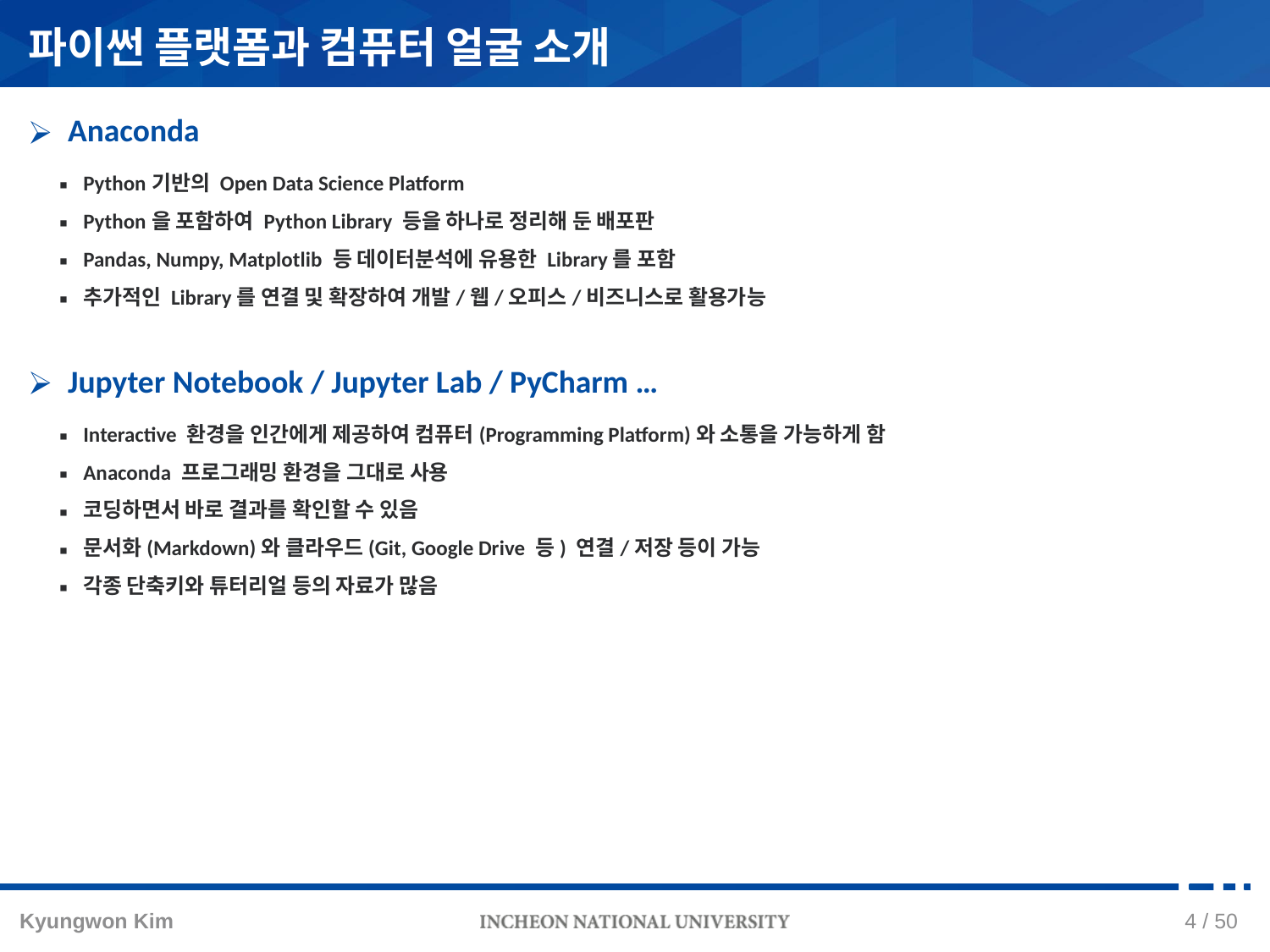

파이썬 플랫폼과 컴퓨터 얼굴 소개
Anaconda
Python기반의 Open Data Science Platform
Python을 포함하여 Python Library 등을 하나로 정리해 둔 배포판
Pandas, Numpy, Matplotlib 등 데이터분석에 유용한 Library를 포함
추가적인 Library를 연결 및 확장하여 개발/웹/오피스/비즈니스로 활용가능
Jupyter Notebook / Jupyter Lab / PyCharm …
Interactive 환경을 인간에게 제공하여 컴퓨터(Programming Platform)와 소통을 가능하게 함
Anaconda 프로그래밍 환경을 그대로 사용
코딩하면서 바로 결과를 확인할 수 있음
문서화(Markdown)와 클라우드(Git, Google Drive 등) 연결/저장 등이 가능
각종 단축키와 튜터리얼 등의 자료가 많음
4 / 50